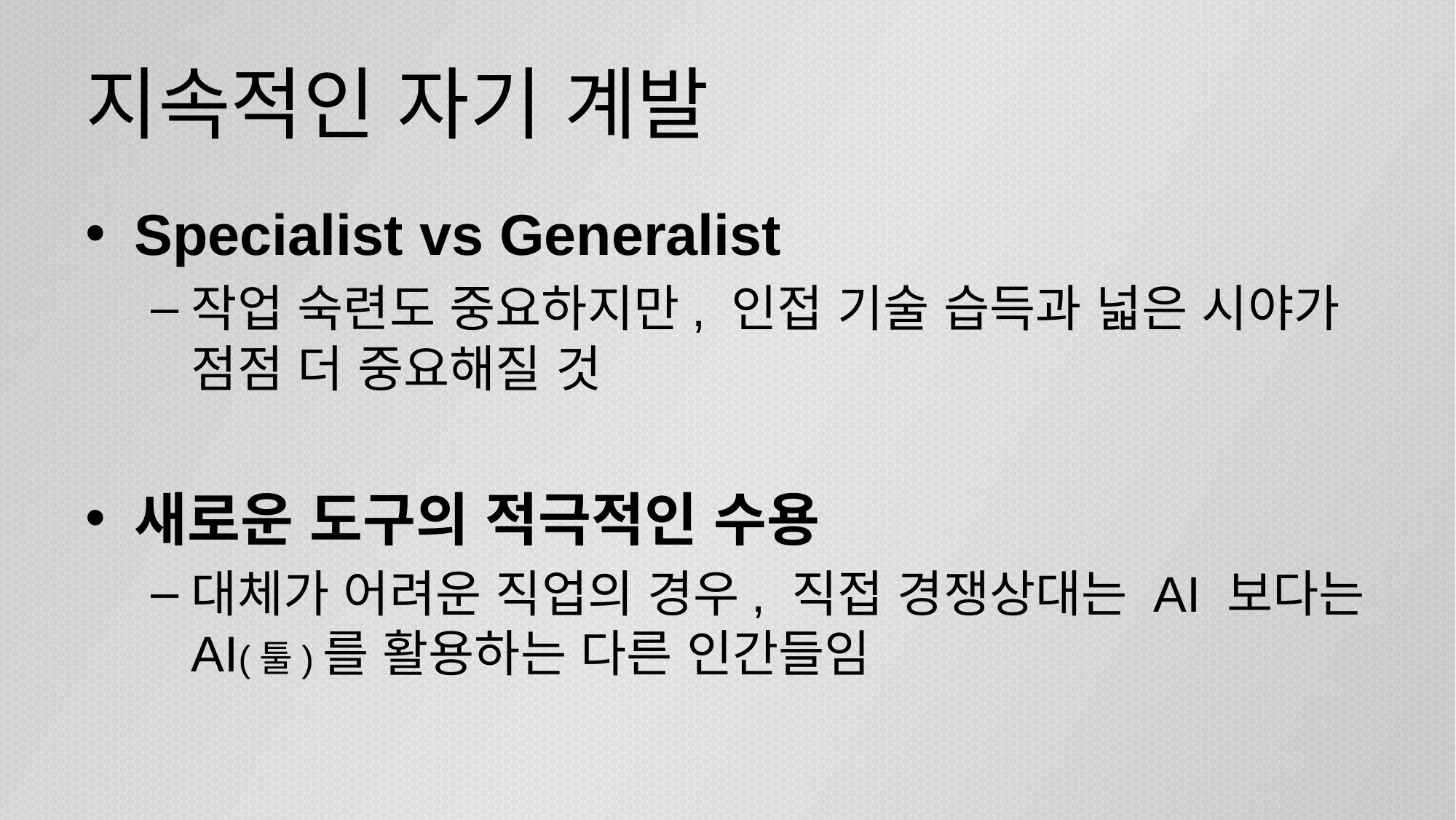

# 지속적인 자기 계발
Specialist vs Generalist
작업 숙련도 중요하지만, 인접 기술 습득과 넓은 시야가 점점 더 중요해질 것

새로운 도구의 적극적인 수용
대체가 어려운 직업의 경우, 직접 경쟁상대는 AI 보다는 AI(툴)를 활용하는 다른 인간들임